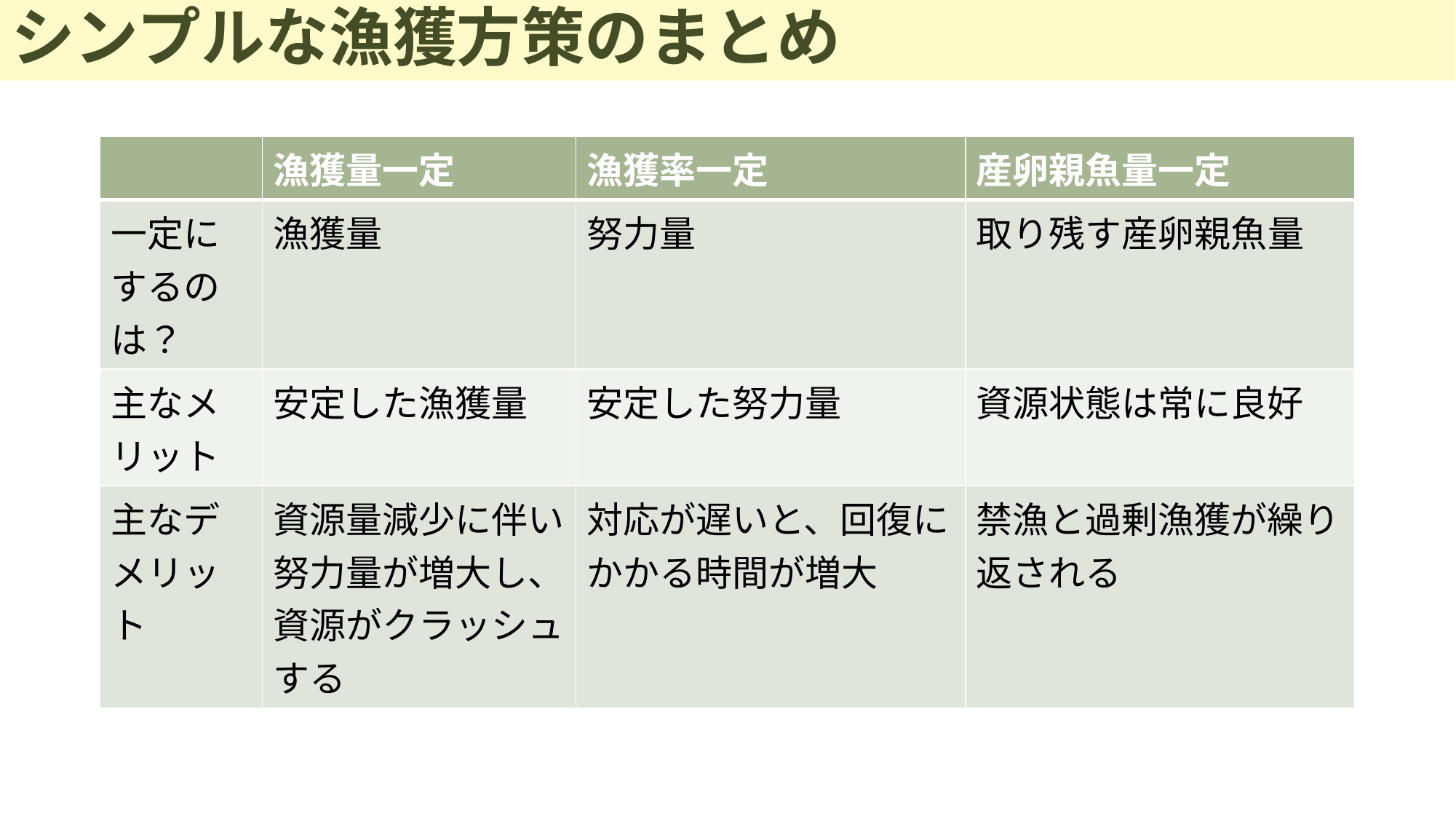

# シンプルな漁獲方策のまとめ
|  | 漁獲量一定 | 漁獲率一定 | 産卵親魚量一定 |
| --- | --- | --- | --- |
| 一定にするのは？ | 漁獲量 | 努力量 | 取り残す産卵親魚量 |
| 主なメリット | 安定した漁獲量 | 安定した努力量 | 資源状態は常に良好 |
| 主なデメリット | 資源量減少に伴い努力量が増大し、資源がクラッシュする | 対応が遅いと、回復にかかる時間が増大 | 禁漁と過剰漁獲が繰り返される |